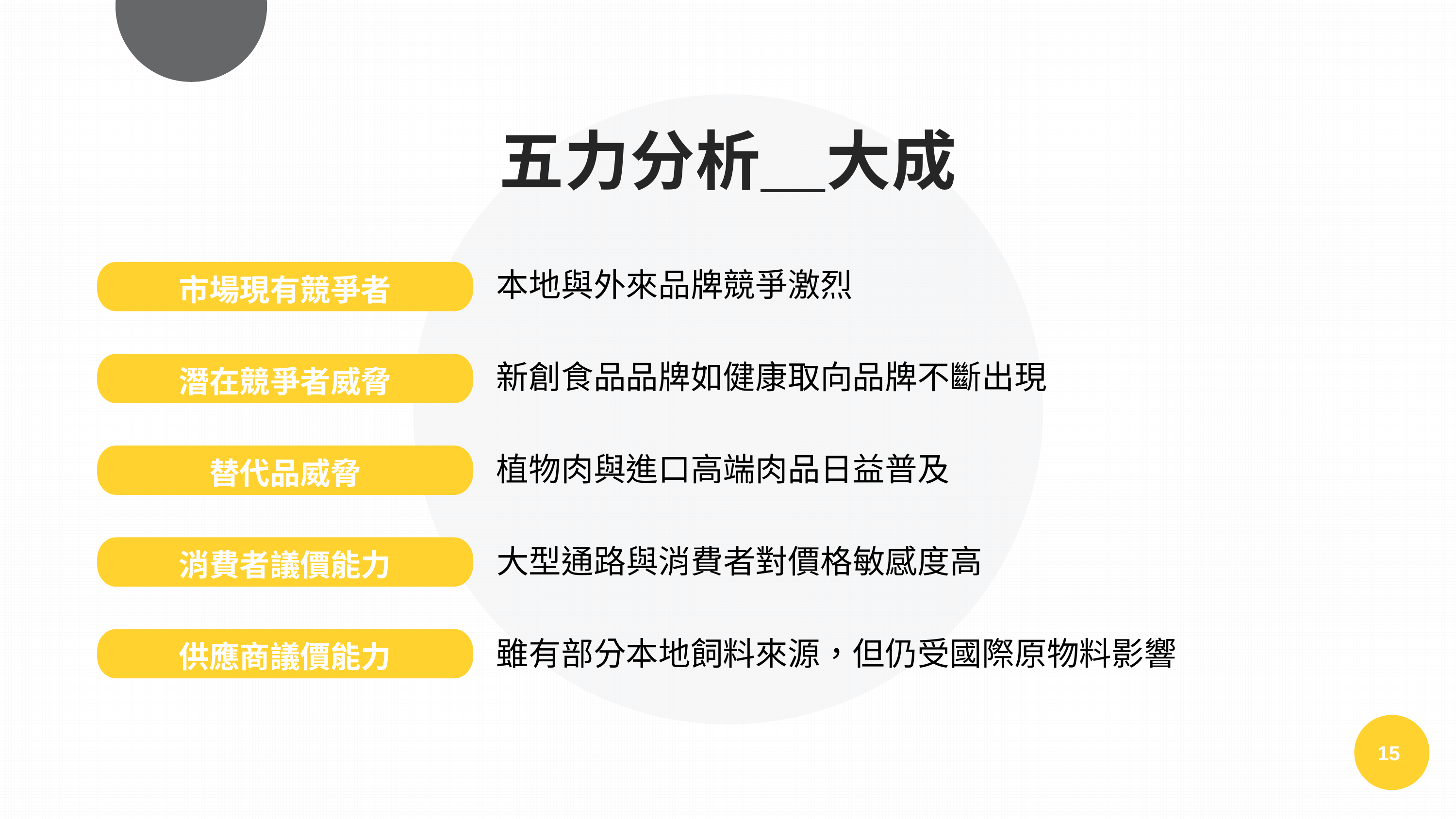

五力分析＿大成

市場現有競爭者
本地與外來品牌競爭激烈

潛在競爭者威脅
新創食品品牌如健康取向品牌不斷出現

替代品威脅
植物肉與進口高端肉品日益普及

消費者議價能力
大型通路與消費者對價格敏感度高

供應商議價能力
雖有部分本地飼料來源，但仍受國際原物料影響

15